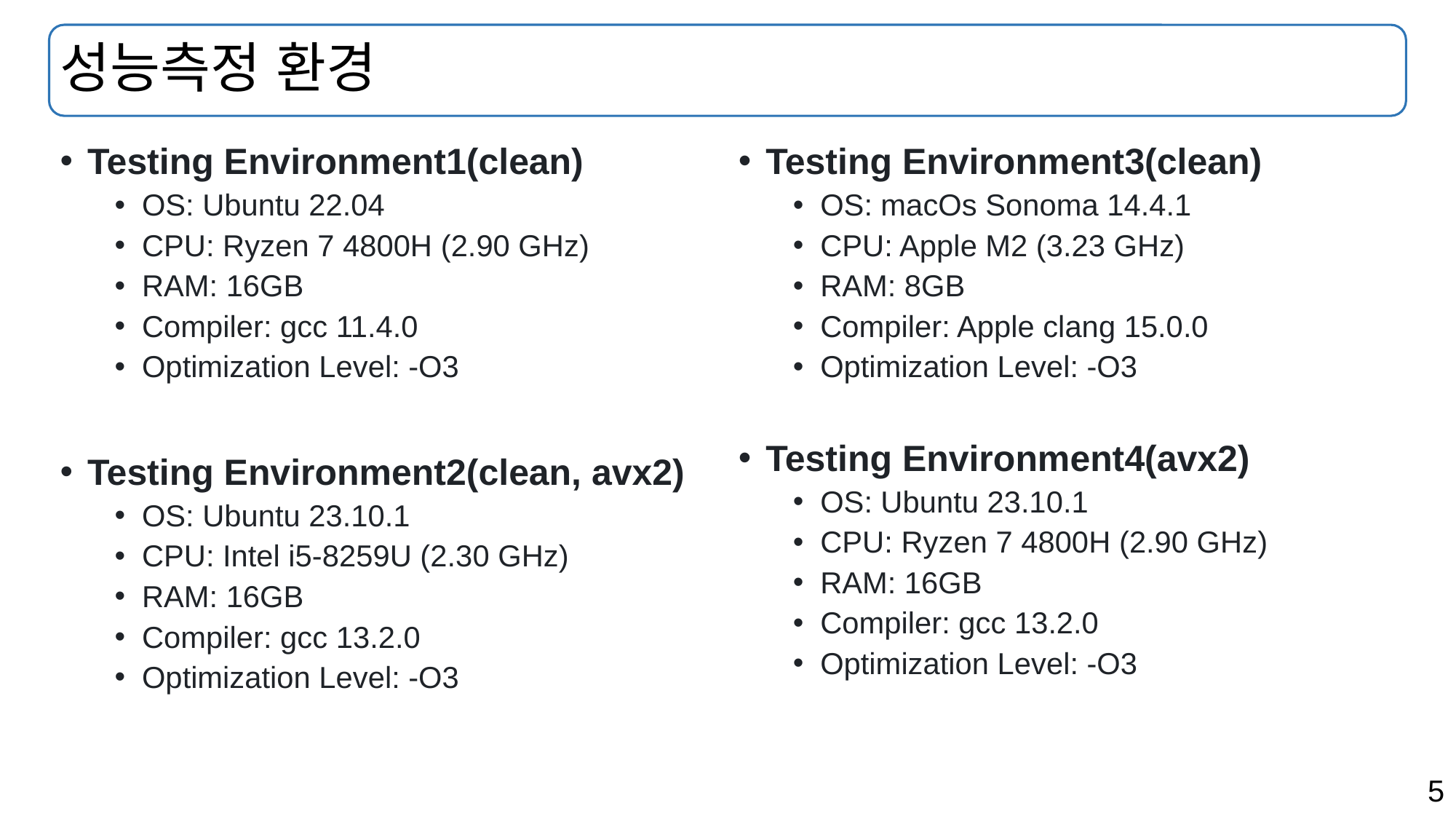

# 성능측정 환경
Testing Environment1(clean)
OS: Ubuntu 22.04
CPU: Ryzen 7 4800H (2.90 GHz)
RAM: 16GB
Compiler: gcc 11.4.0
Optimization Level: -O3

Testing Environment2(clean, avx2)
OS: Ubuntu 23.10.1
CPU: Intel i5-8259U (2.30 GHz)
RAM: 16GB
Compiler: gcc 13.2.0
Optimization Level: -O3

Testing Environment3(clean)
OS: macOs Sonoma 14.4.1
CPU: Apple M2 (3.23 GHz)
RAM: 8GB
Compiler: Apple clang 15.0.0
Optimization Level: -O3

Testing Environment4(avx2)
OS: Ubuntu 23.10.1
CPU: Ryzen 7 4800H (2.90 GHz)
RAM: 16GB
Compiler: gcc 13.2.0
Optimization Level: -O3